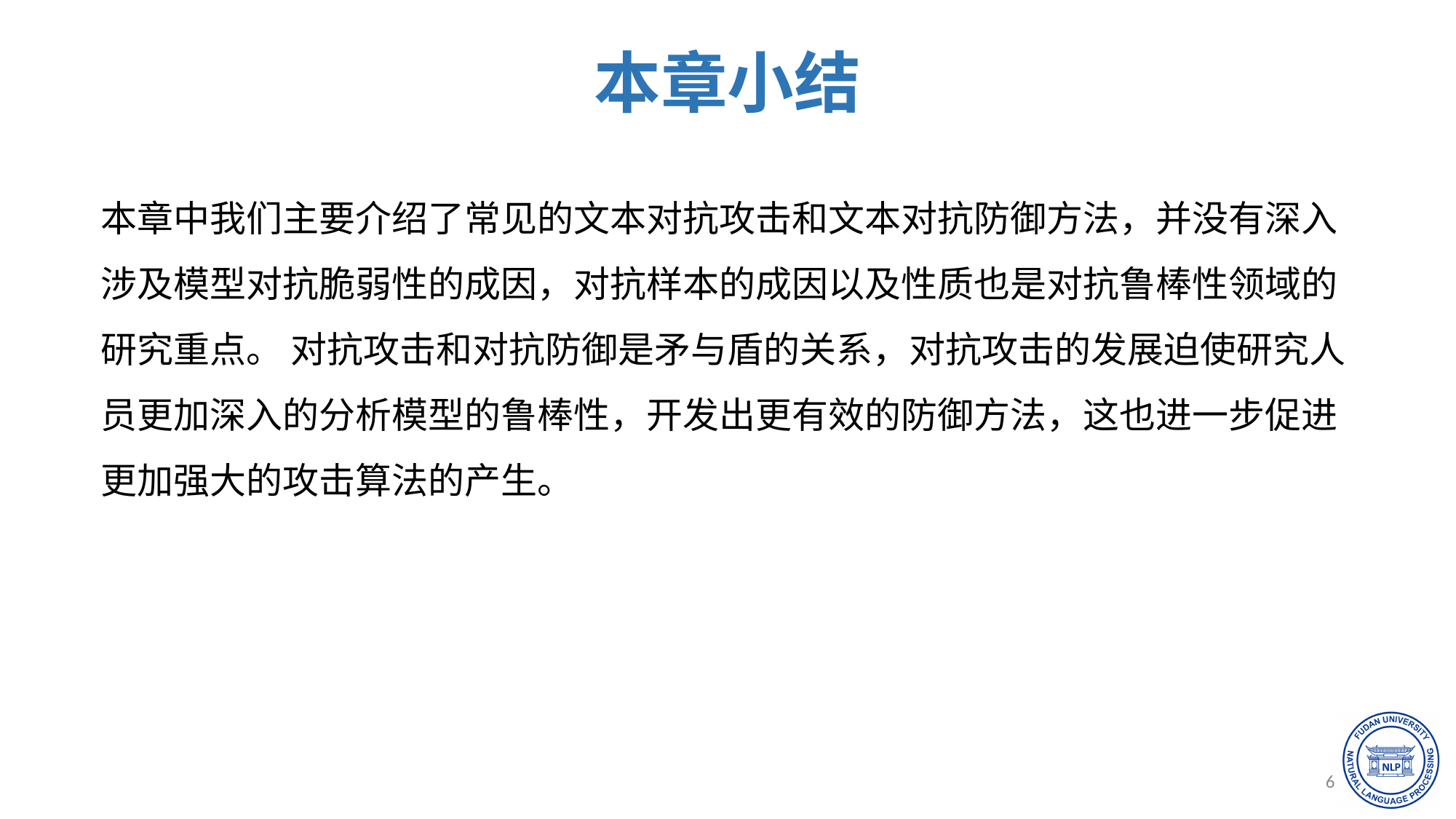

本章小结
哎呀小小草
专业设计
本章中我们主要介绍了常见的文本对抗攻击和文本对抗防御方法，并没有深入涉及模型对抗脆弱性的成因，对抗样本的成因以及性质也是对抗鲁棒性领域的研究重点。 对抗攻击和对抗防御是矛与盾的关系，对抗攻击的发展迫使研究人员更加深入的分析模型的鲁棒性，开发出更有效的防御方法，这也进一步促进更加强大的攻击算法的产生。
2015
哎呀小小草演示设计
67